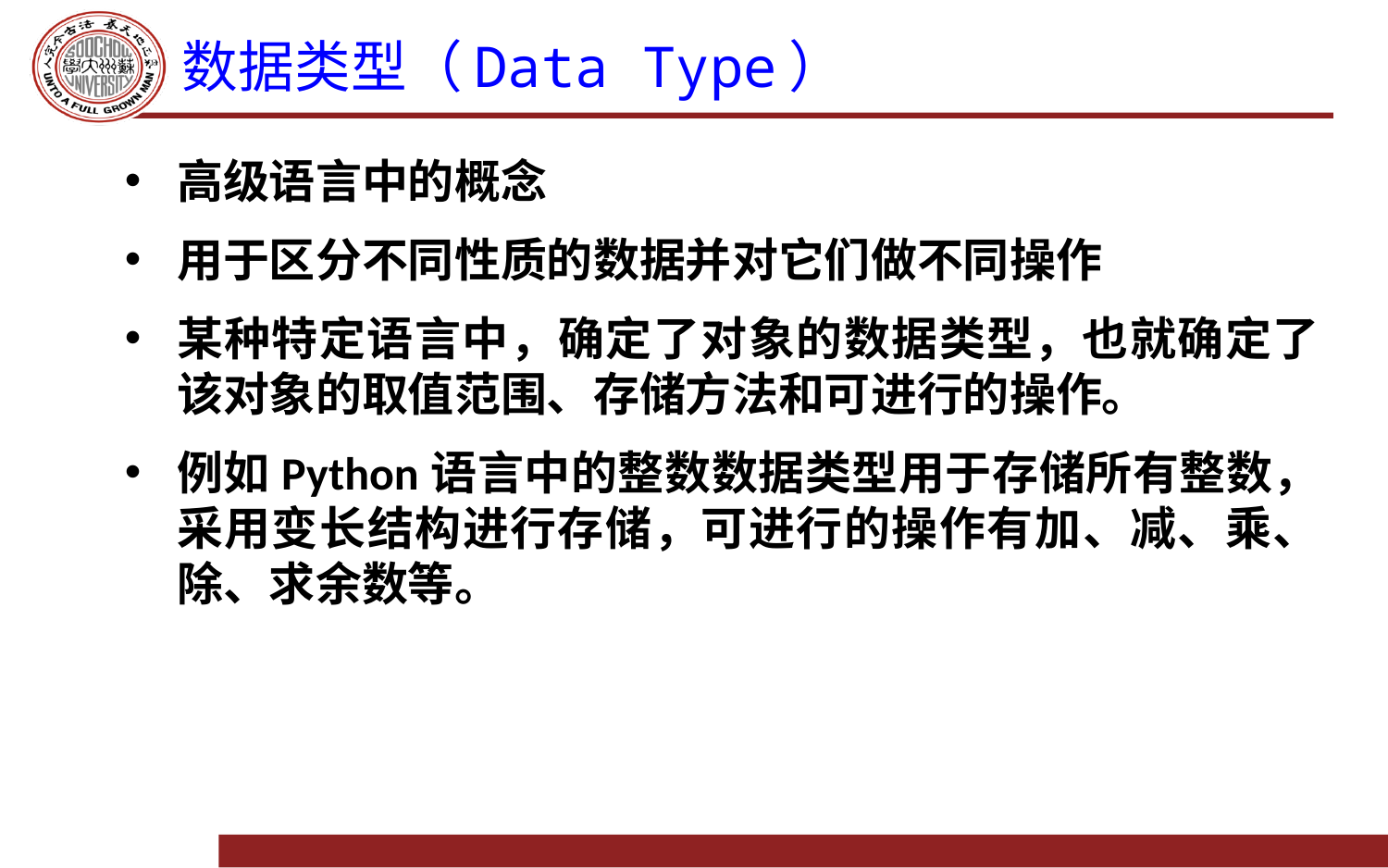

# 数据类型（Data Type）
高级语言中的概念
用于区分不同性质的数据并对它们做不同操作
某种特定语言中，确定了对象的数据类型，也就确定了该对象的取值范围、存储方法和可进行的操作。
例如Python语言中的整数数据类型用于存储所有整数，采用变长结构进行存储，可进行的操作有加、减、乘、除、求余数等。